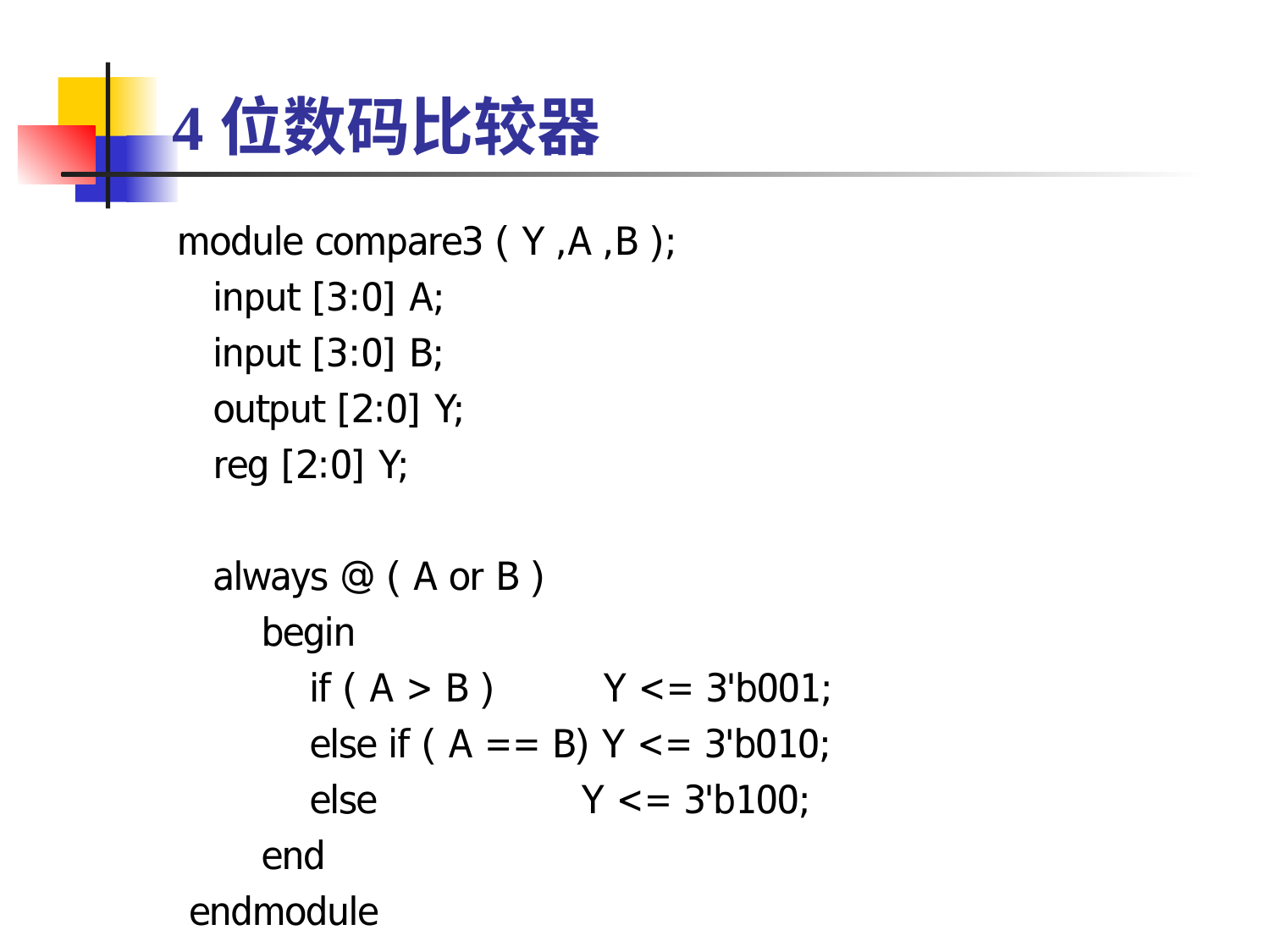

# 4位数码比较器
module compare3 ( Y ,A ,B );
   input [3:0] A;
   input [3:0] B;
   output [2:0] Y;
   reg [2:0] Y;

   always @ ( A or B )
       begin
           if ( A > B )         Y <= 3'b001;
           else if ( A == B) Y <= 3'b010;
           else                 Y <= 3'b100;
       end
 endmodule